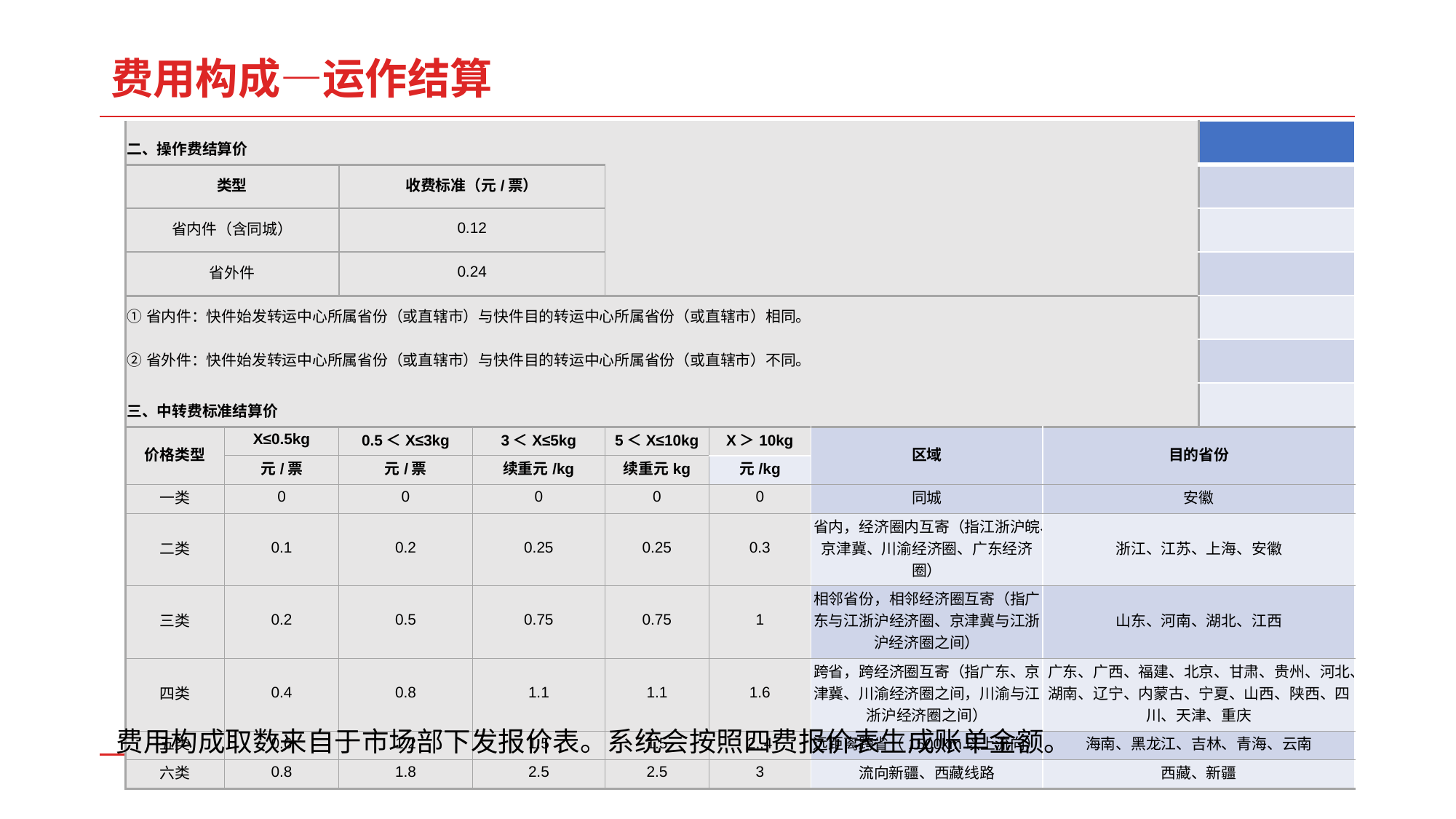

费用构成—运作结算
| 二、操作费结算价 |  |  |  |  |  |  |  |  |  |
| --- | --- | --- | --- | --- | --- | --- | --- | --- | --- |
| 类型 |  | 收费标准（元/票） |  |  |  |  |  |  |  |
| 省内件（含同城） |  | 0.12 |  |  |  |  |  |  |  |
| 省外件 |  | 0.24 |  |  |  |  |  |  |  |
| ①省内件：快件始发转运中心所属省份（或直辖市）与快件目的转运中心所属省份（或直辖市）相同。 |  |  |  |  |  |  |  |  |  |
| ②省外件：快件始发转运中心所属省份（或直辖市）与快件目的转运中心所属省份（或直辖市）不同。 |  |  |  |  |  |  |  |  |  |
| 三、中转费标准结算价 |  |  |  |  |  |  |  |  |  |
| 价格类型 | X≤0.5kg | 0.5＜X≤3kg | 3＜X≤5kg | 5＜X≤10kg | X＞10kg | 区域 |  | 目的省份 |  |
|  | 元/票 | 元/票 | 续重元/kg | 续重元kg | 元/kg |  |  |  |  |
| 一类 | 0 | 0 | 0 | 0 | 0 | 同城 |  | 安徽 |  |
| 二类 | 0.1 | 0.2 | 0.25 | 0.25 | 0.3 | 省内，经济圈内互寄（指江浙沪皖、京津冀、川渝经济圈、广东经济圈） |  | 浙江、江苏、上海、安徽 |  |
| 三类 | 0.2 | 0.5 | 0.75 | 0.75 | 1 | 相邻省份，相邻经济圈互寄（指广东与江浙沪经济圈、京津冀与江浙沪经济圈之间） |  | 山东、河南、湖北、江西 |  |
| 四类 | 0.4 | 0.8 | 1.1 | 1.1 | 1.6 | 跨省，跨经济圈互寄（指广东、京津冀、川渝经济圈之间，川渝与江浙沪经济圈之间） |  | 广东、广西、福建、北京、甘肃、贵州、河北、湖南、辽宁、内蒙古、宁夏、山西、陕西、四川、天津、重庆 |  |
| 五类 | 0.6 | 1.2 | 1.5 | 1.5 | 2..4 | 远距离跨省（1500km以上流向） |  | 海南、黑龙江、吉林、青海、云南 |  |
| 六类 | 0.8 | 1.8 | 2.5 | 2.5 | 3 | 流向新疆、西藏线路 |  | 西藏、新疆 |  |
费用构成取数来自于市场部下发报价表。系统会按照四费报价表生成账单金额。